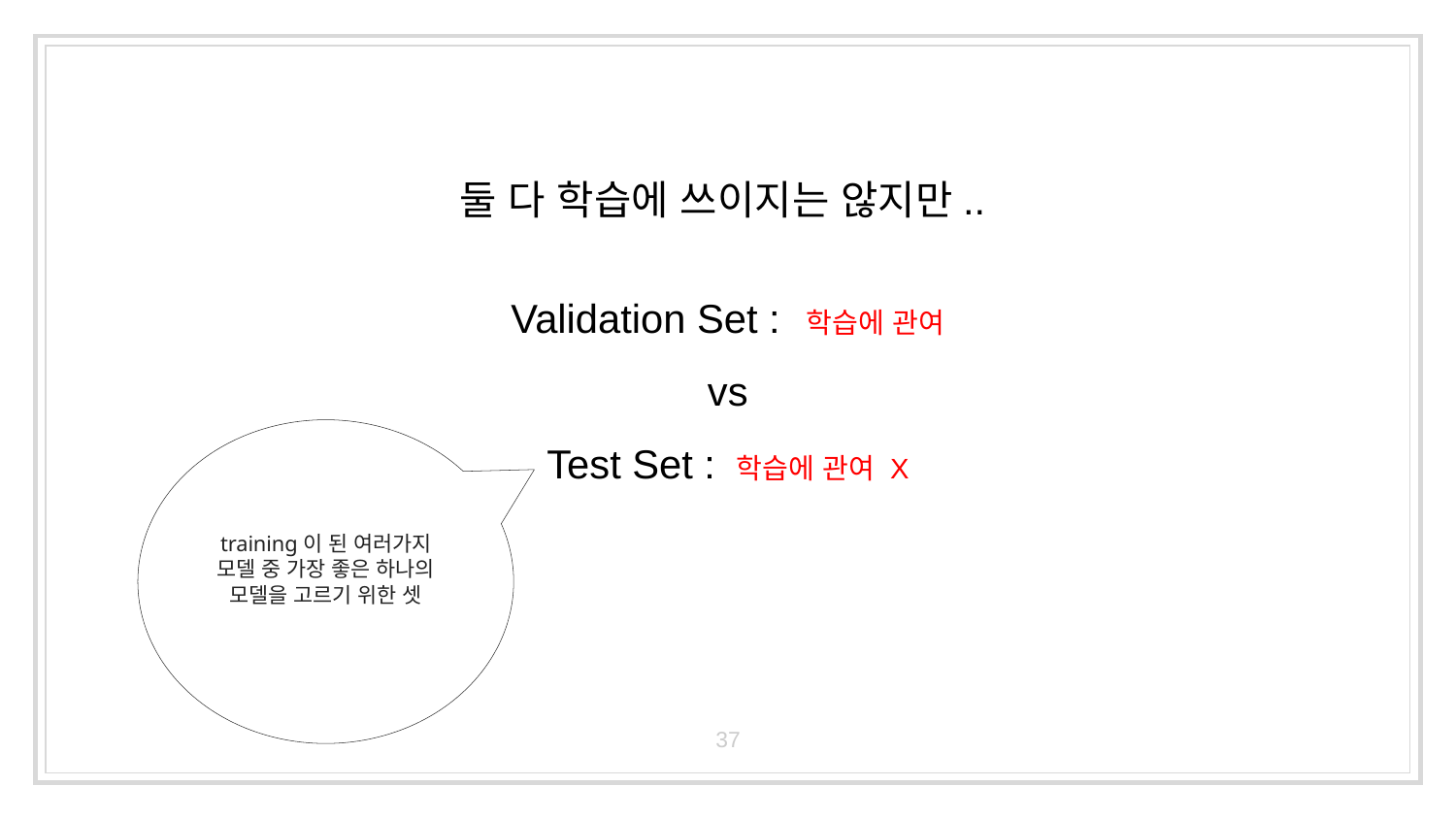

둘 다 학습에 쓰이지는 않지만..
# Validation Set :  학습에 관여 vs Test Set : 학습에 관여 X
training이 된 여러가지 모델 중 가장 좋은 하나의 모델을 고르기 위한 셋

37